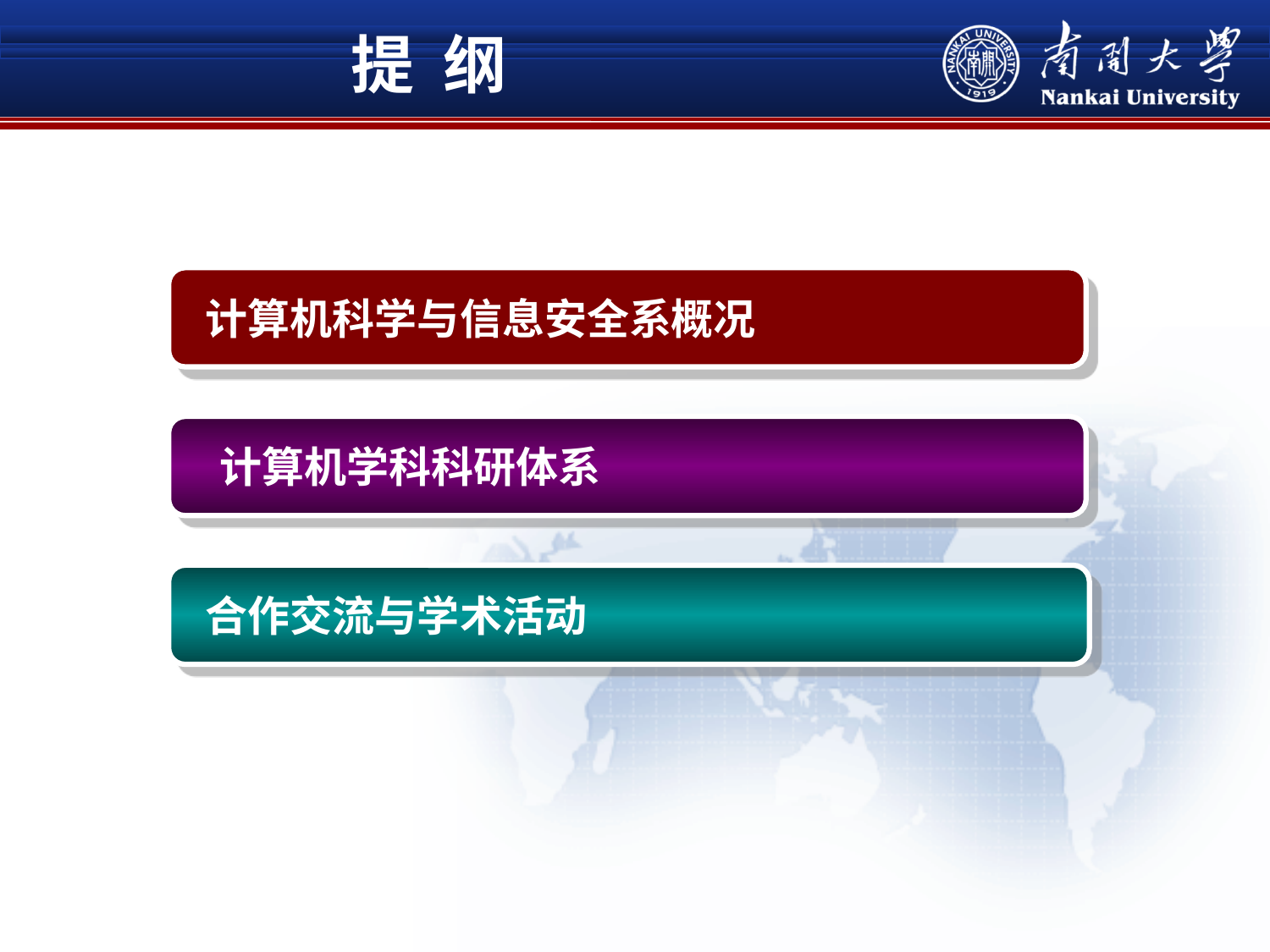

# 提  纲
 计算机科学与信息安全系概况
  计算机学科科研体系
 合作交流与学术活动